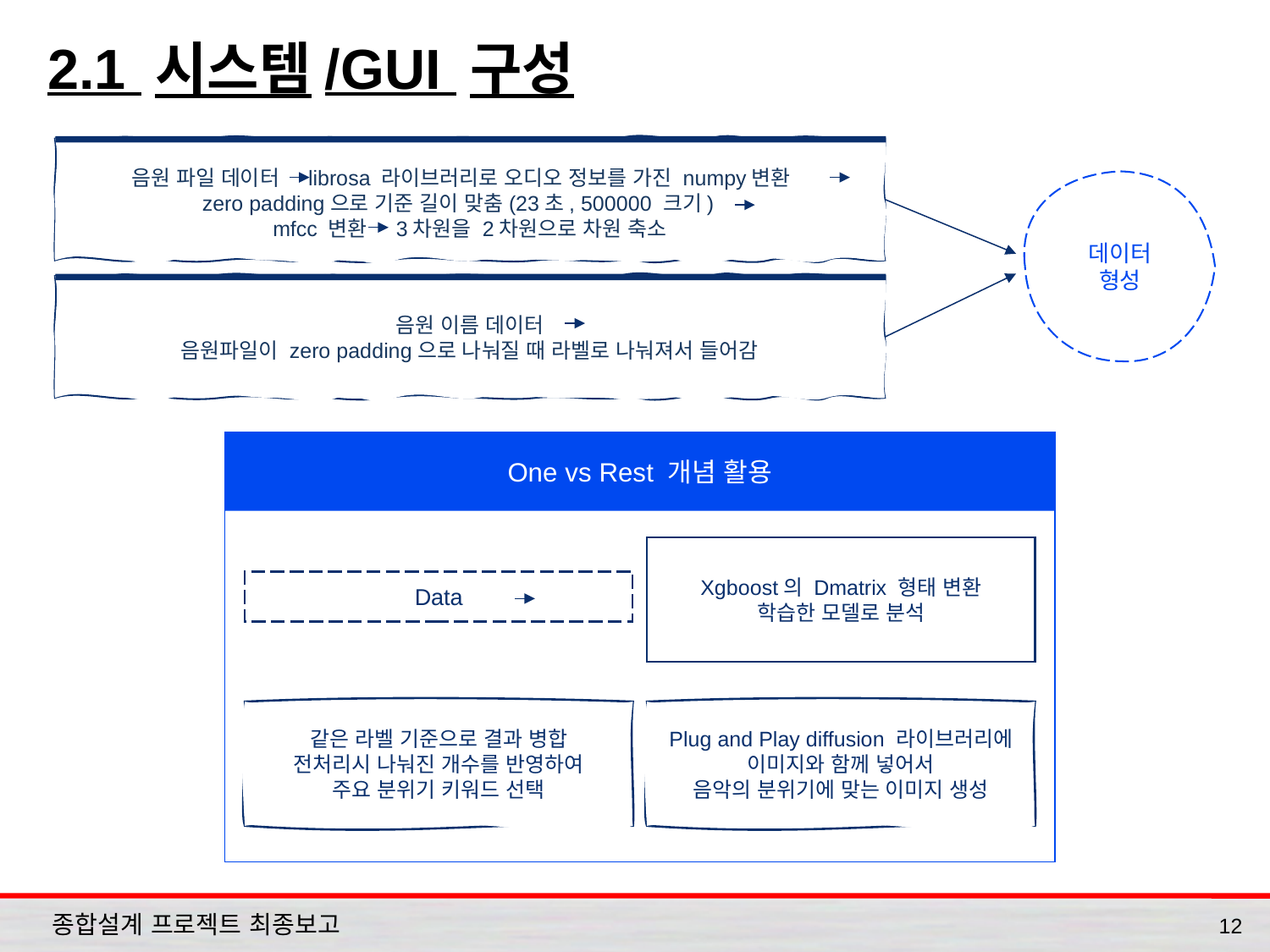

# 2.1 시스템/GUI 구성

음원 파일 데이터    librosa 라이브러리로 오디오 정보를 가진 numpy변환
zero padding으로 기준 길이 맞춤(23초, 500000 크기)
mfcc 변환    3차원을 2차원으로 차원 축소
데이터
형성

음원 이름 데이터
음원파일이 zero padding으로 나눠질 때 라벨로 나눠져서 들어감
One vs Rest 개념 활용

Xgboost의 Dmatrix 형태 변환
학습한 모델로 분석
Data
같은 라벨 기준으로 결과 병합
전처리시 나눠진 개수를 반영하여
주요 분위기 키워드 선택
Plug and Play diffusion 라이브러리에
이미지와 함께 넣어서
음악의 분위기에 맞는 이미지 생성